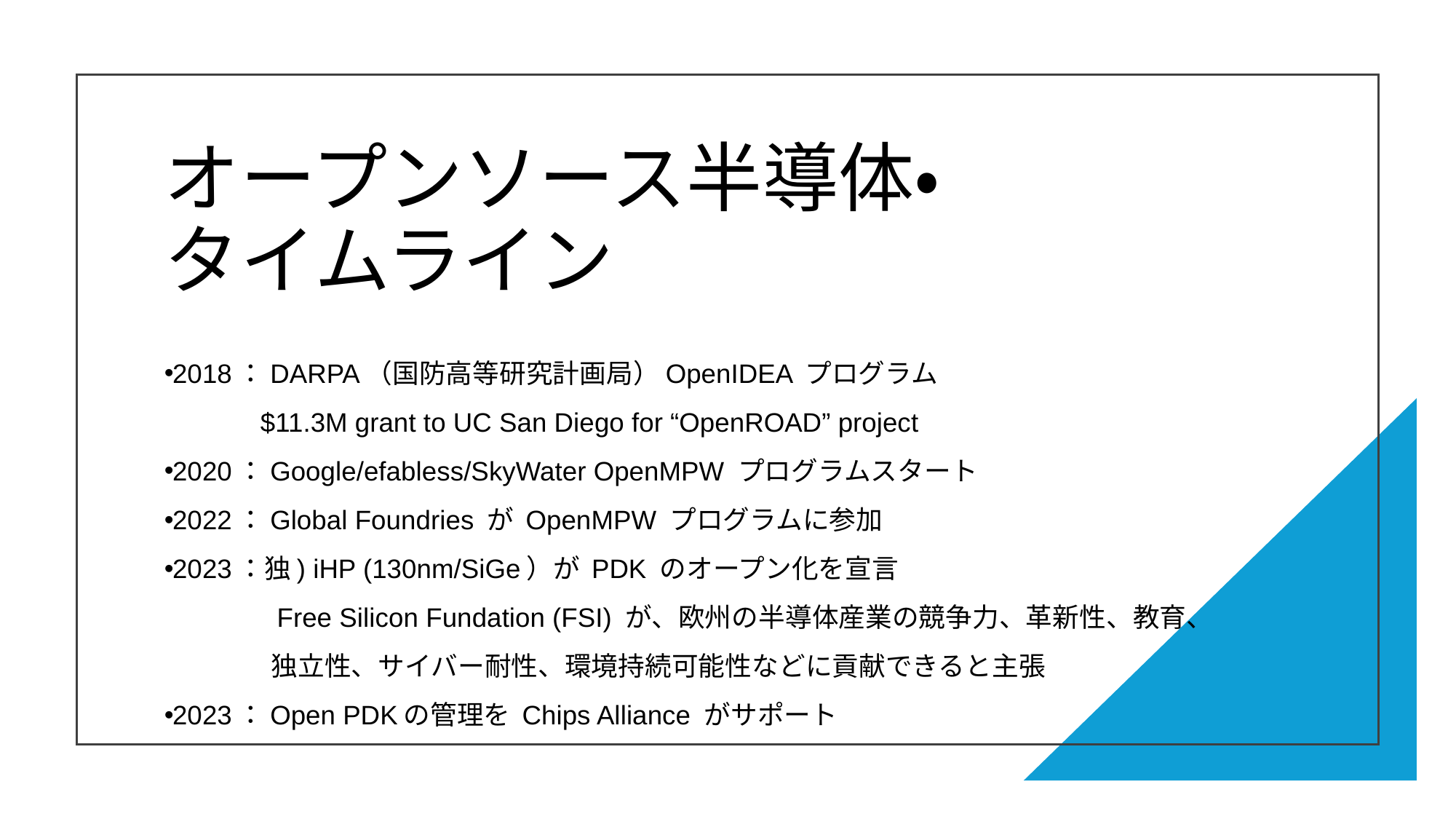

# オープンソース半導体・ タイムライン
2018：DARPA（国防高等研究計画局）OpenIDEA プログラム
	$11.3M grant to UC San Diego for “OpenROAD” project
2020：Google/efabless/SkyWater OpenMPW プログラムスタート
2022：Global Foundries が OpenMPW プログラムに参加
2023：独) iHP (130nm/SiGe）が PDK のオープン化を宣言
　　　　Free Silicon Fundation (FSI) が、欧州の半導体産業の競争力、革新性、教育、
　　　　独立性、サイバー耐性、環境持続可能性などに貢献できると主張
2023：Open PDKの管理を Chips Alliance がサポート